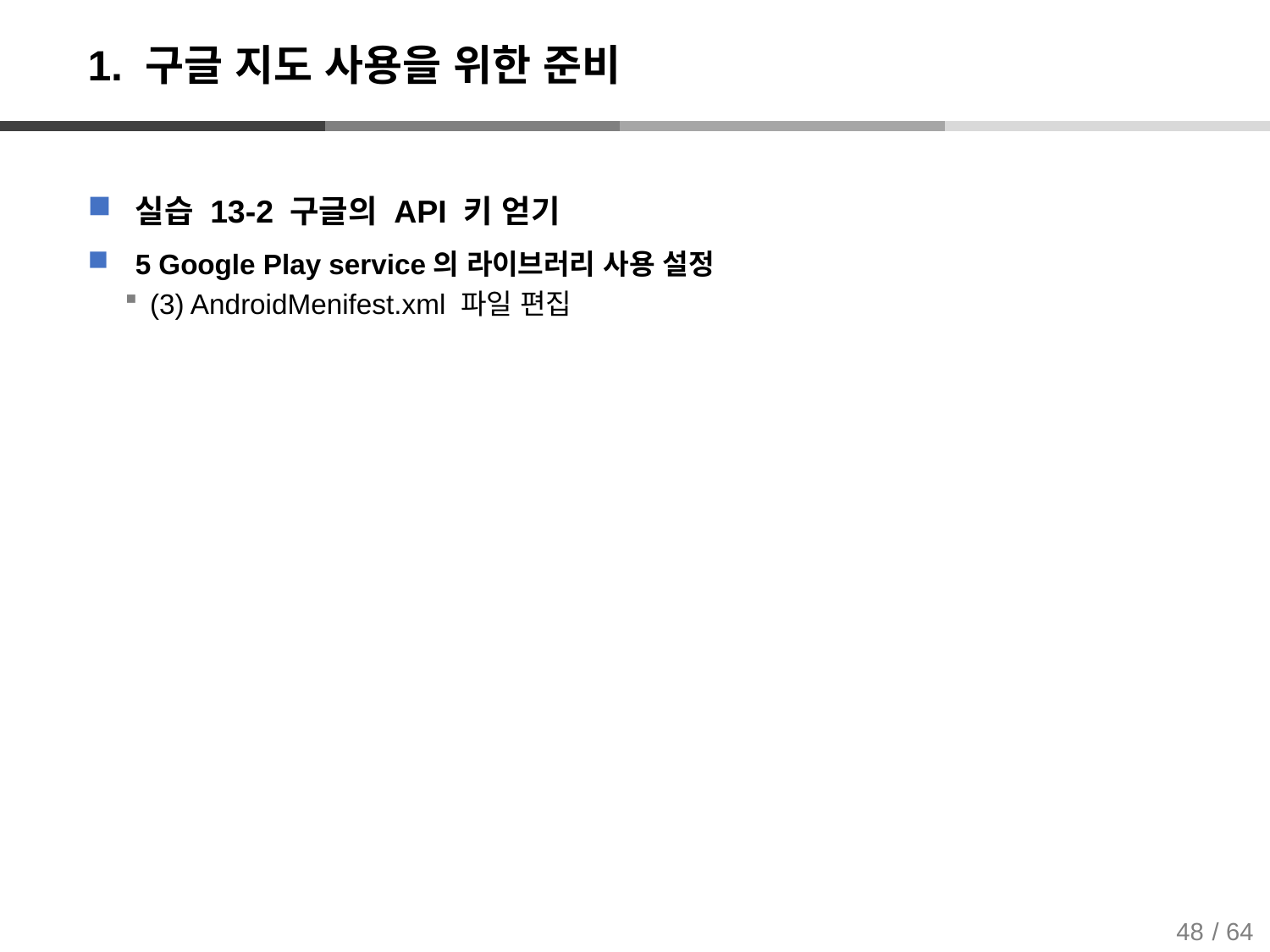

# 1. 구글 지도 사용을 위한 준비
실습 13-2 구글의 API 키 얻기
5 Google Play service의 라이브러리 사용 설정
(3) AndroidMenifest.xml 파일 편집